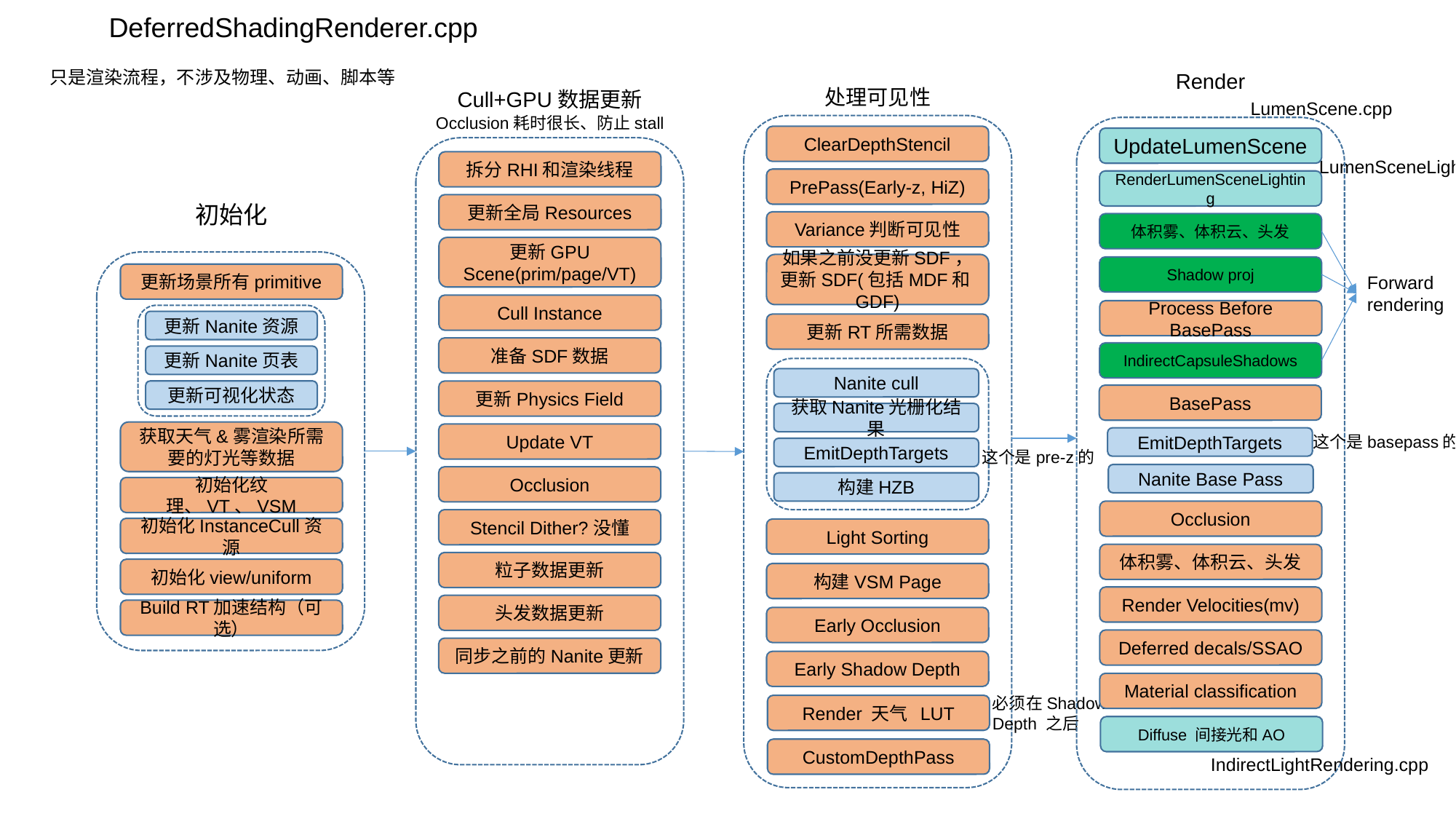

DeferredShadingRenderer.cpp
只是渲染流程，不涉及物理、动画、脚本等
Render
处理可见性
Cull+GPU数据更新
LumenScene.cpp
Occlusion耗时很长、防止stall

ClearDepthStencil
UpdateLumenScene

LumenSceneLighting.cpp
拆分RHI和渲染线程
PrePass(Early-z, HiZ)
RenderLumenSceneLighting
初始化
更新全局Resources
Variance判断可见性
体积雾、体积云、头发
更新GPU Scene(prim/page/VT)

如果之前没更新SDF，更新SDF(包括MDF和GDF)
Shadow proj
更新场景所有primitive
Forward
rendering
Cull Instance
Process Before BasePass

更新Nanite资源
更新RT所需数据
准备SDF数据
IndirectCapsuleShadows
更新Nanite页表

Nanite cull
更新可视化状态
更新Physics Field
BasePass
获取Nanite光栅化结果
获取天气&雾渲染所需要的灯光等数据
Update VT
这个是basepass的
EmitDepthTargets
EmitDepthTargets
这个是pre-z的
Nanite Base Pass
Occlusion
构建HZB
初始化纹理、VT、VSM
Occlusion
Stencil Dither?没懂
初始化InstanceCull资源
Light Sorting
体积雾、体积云、头发
粒子数据更新
初始化view/uniform
构建VSM Page
Render Velocities(mv)
头发数据更新
Build RT加速结构（可选）
Early Occlusion
Deferred decals/SSAO
同步之前的Nanite更新
Early Shadow Depth
Material classification
必须在Shadow Depth 之后
Render 天气  LUT
Diffuse 间接光和AO
CustomDepthPass
IndirectLightRendering.cpp
IndirectLightRendering.cpp